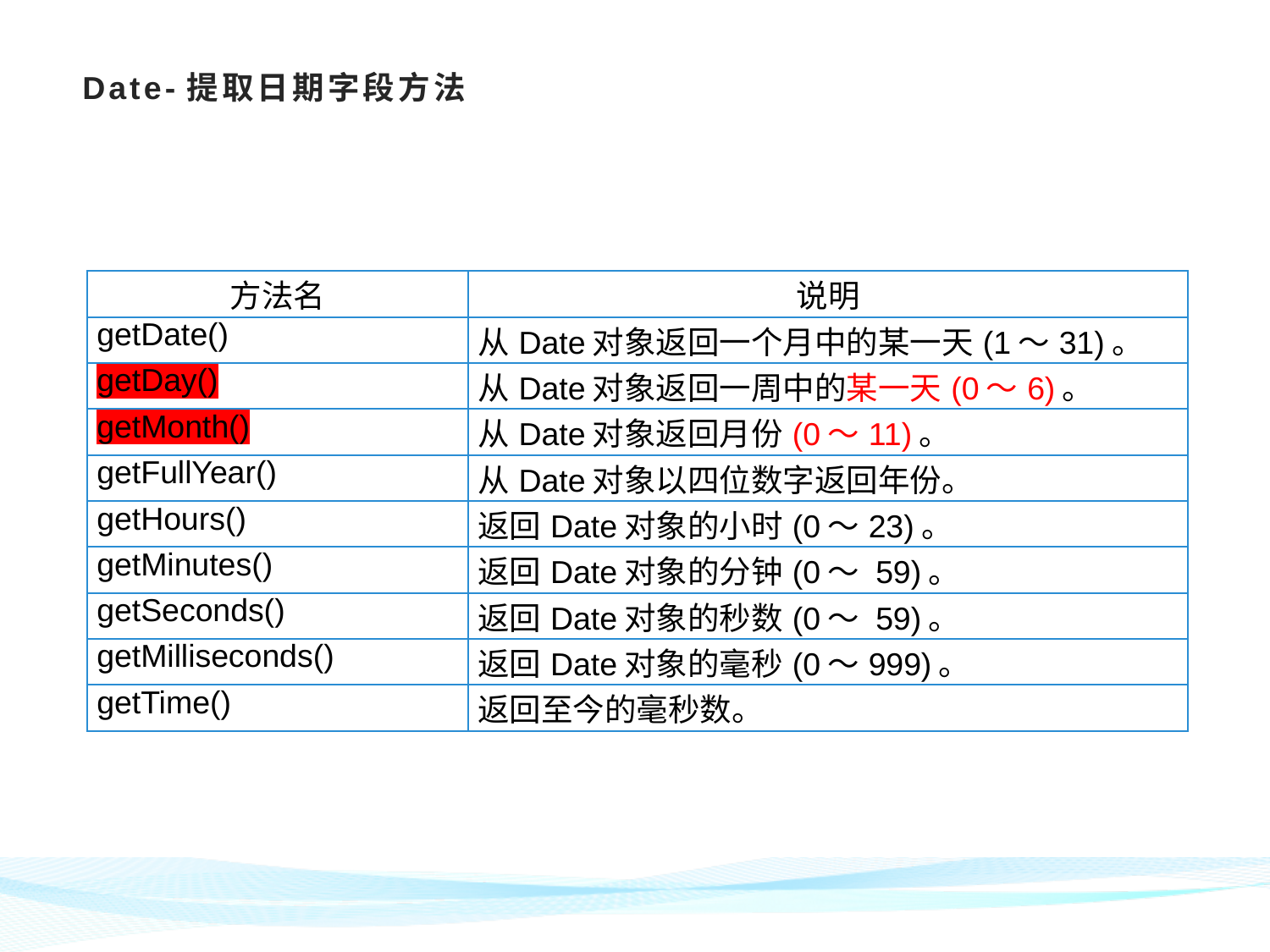

# Date-提取日期字段方法
| 方法名 | 说明 |
| --- | --- |
| getDate() | 从Date对象返回一个月中的某一天(1～31)。 |
| getDay() | 从Date对象返回一周中的某一天(0～6)。 |
| getMonth() | 从Date对象返回月份(0～11)。 |
| getFullYear() | 从Date对象以四位数字返回年份。 |
| getHours() | 返回Date对象的小时(0～23)。 |
| getMinutes() | 返回Date对象的分钟(0～ 59)。 |
| getSeconds() | 返回Date对象的秒数(0～ 59)。 |
| getMilliseconds() | 返回Date对象的毫秒(0～999)。 |
| getTime() | 返回至今的毫秒数。 |